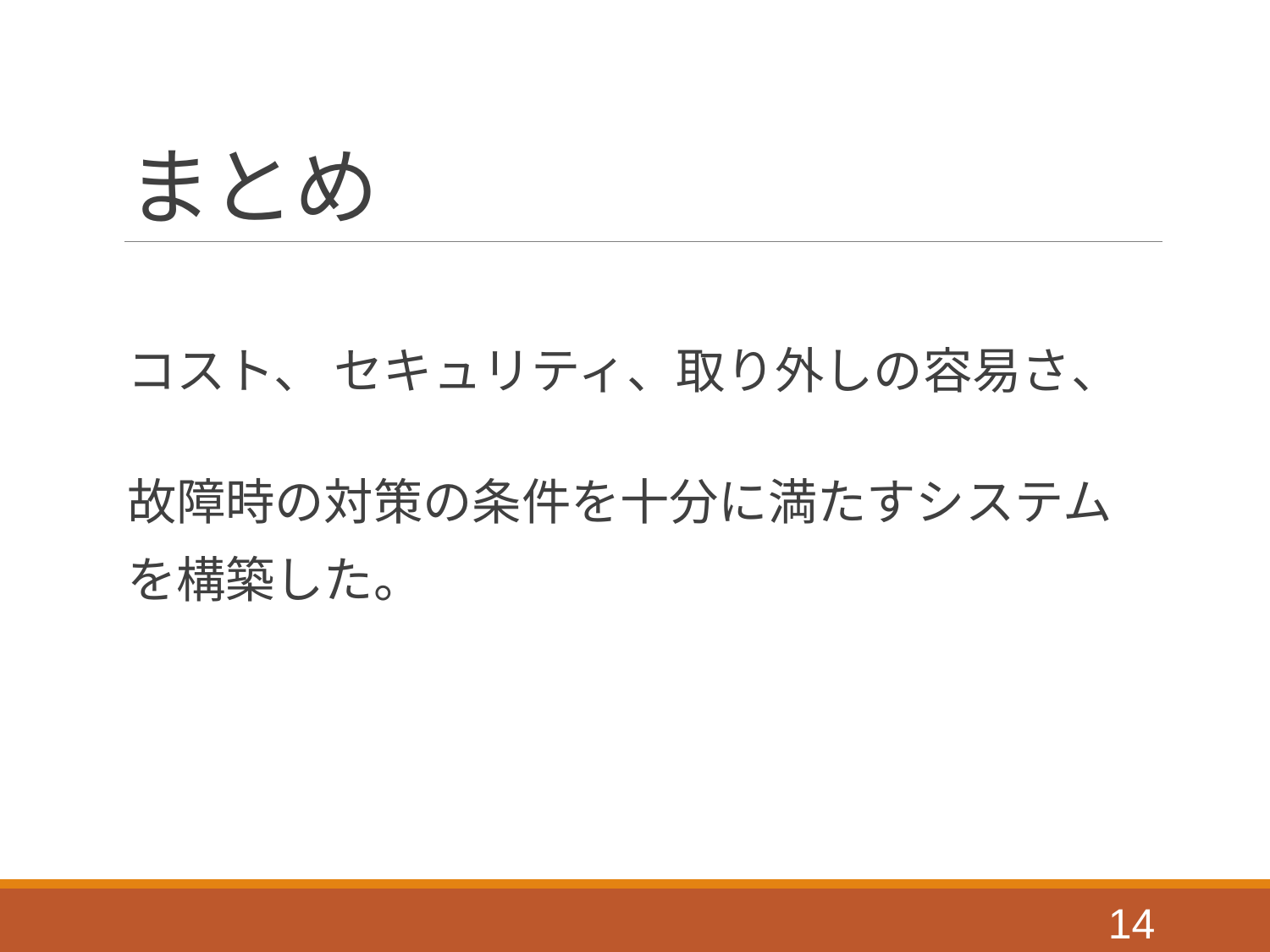

# まとめ

コスト、 セキュリティ、取り外しの容易さ、
故障時の対策の条件を十分に満たすシステム
を構築した。

14